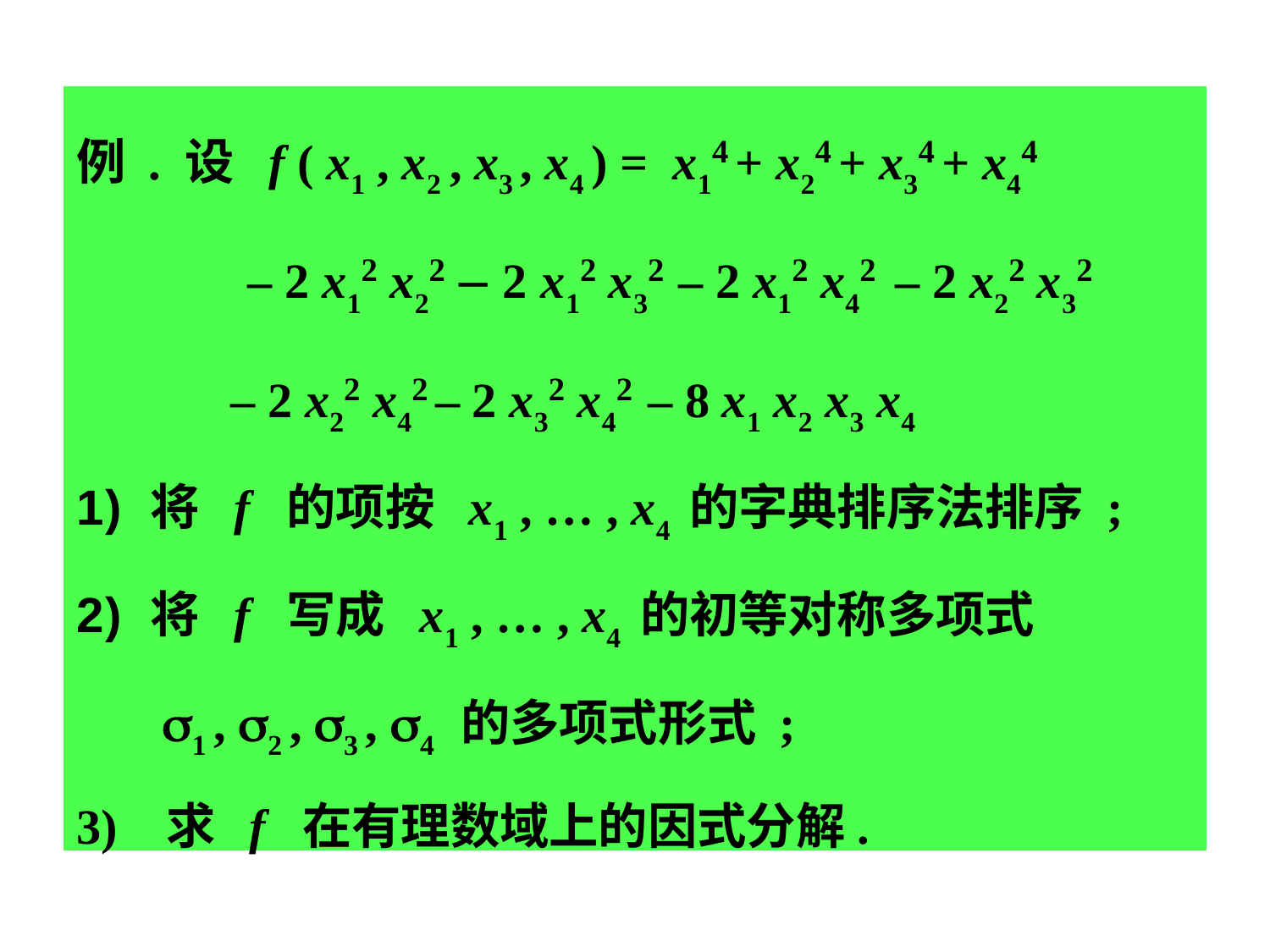

例 . 设  f ( x1 , x2 , x3 , x4 ) =  x14 + x24 + x34 + x44
              – 2 x12 x22 – 2 x12 x32  – 2 x12 x42  – 2 x22 x32
                  – 2 x22 x42 – 2 x32 x42  – 8 x1 x2 x3 x4
将  f  的项按  x1 , … , x4 的字典排序法排序 ;
将  f  写成  x1 , … , x4 的初等对称多项式
       σ1 , σ2 , σ3 , σ4  的多项式形式 ;
3)   求  f  在有理数域上的因式分解.